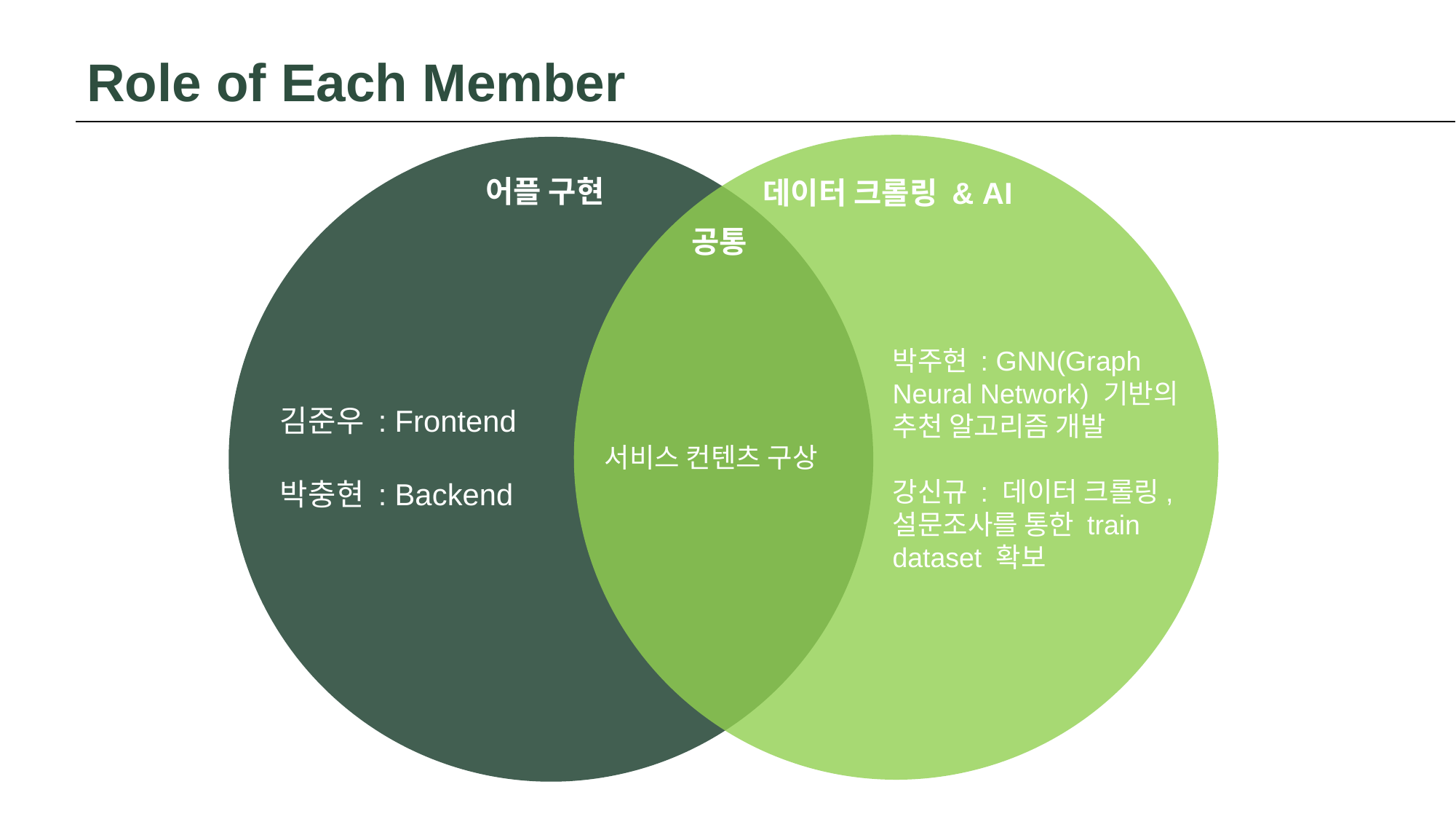

Role of Each Member

어플 구현
데이터 크롤링 & AI
공통
박주현 : GNN(Graph Neural Network) 기반의 추천 알고리즘 개발

강신규 : 데이터 크롤링, 설문조사를 통한 train dataset 확보
김준우 : Frontend

박충현 : Backend
서비스 컨텐츠 구상